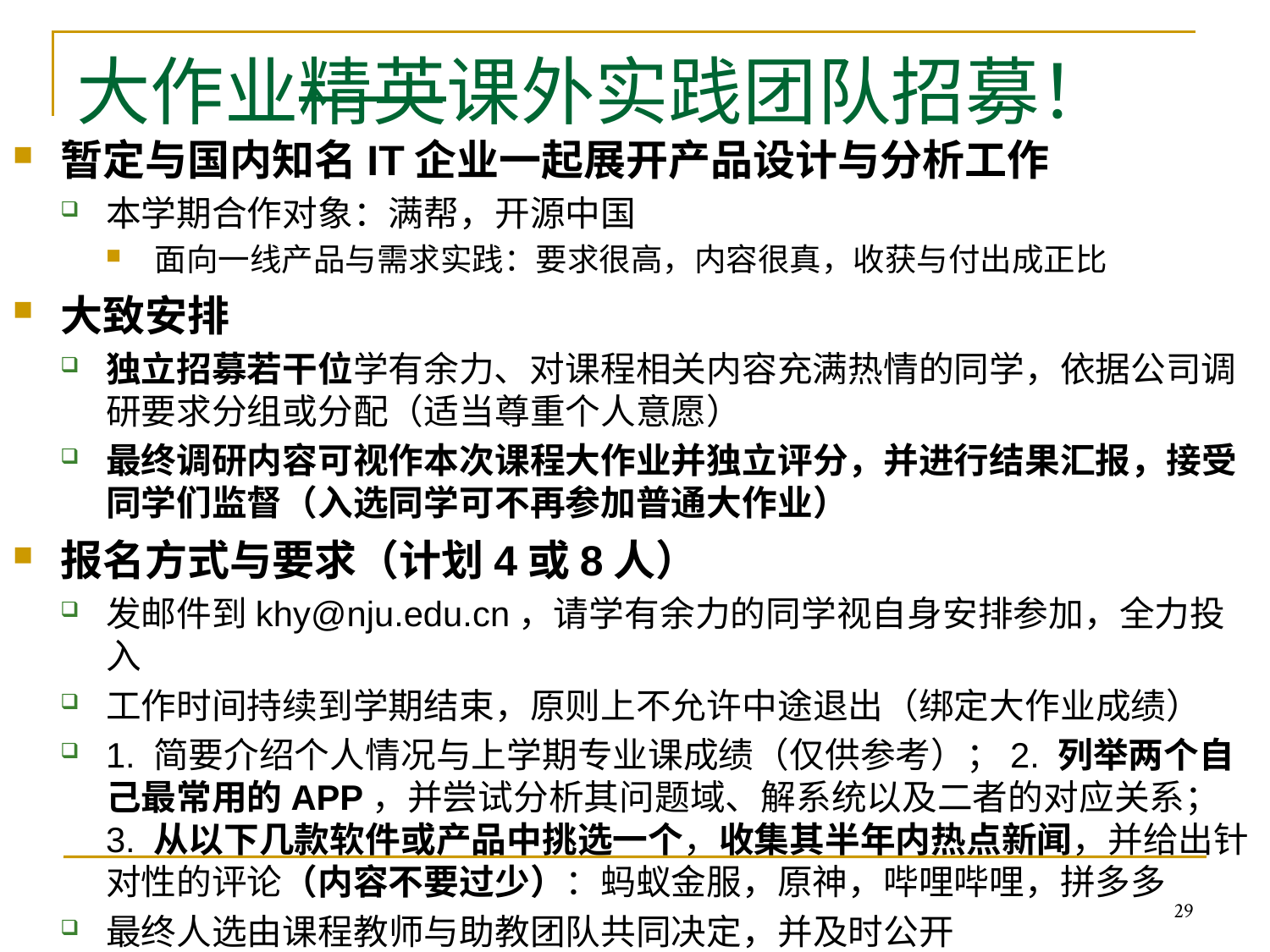

# 大作业精英课外实践团队招募！
暂定与国内知名IT企业一起展开产品设计与分析工作
本学期合作对象：满帮，开源中国
面向一线产品与需求实践：要求很高，内容很真，收获与付出成正比

大致安排
独立招募若干位学有余力、对课程相关内容充满热情的同学，依据公司调研要求分组或分配（适当尊重个人意愿）
最终调研内容可视作本次课程大作业并独立评分，并进行结果汇报，接受同学们监督（入选同学可不再参加普通大作业）

报名方式与要求（计划4或8人）
发邮件到khy@nju.edu.cn，请学有余力的同学视自身安排参加，全力投入
工作时间持续到学期结束，原则上不允许中途退出（绑定大作业成绩）
1. 简要介绍个人情况与上学期专业课成绩（仅供参考）；2. 列举两个自己最常用的APP，并尝试分析其问题域、解系统以及二者的对应关系；3. 从以下几款软件或产品中挑选一个，收集其半年内热点新闻，并给出针对性的评论（内容不要过少）：蚂蚁金服，原神，哔哩哔哩，拼多多
最终人选由课程教师与助教团队共同决定，并及时公开
29